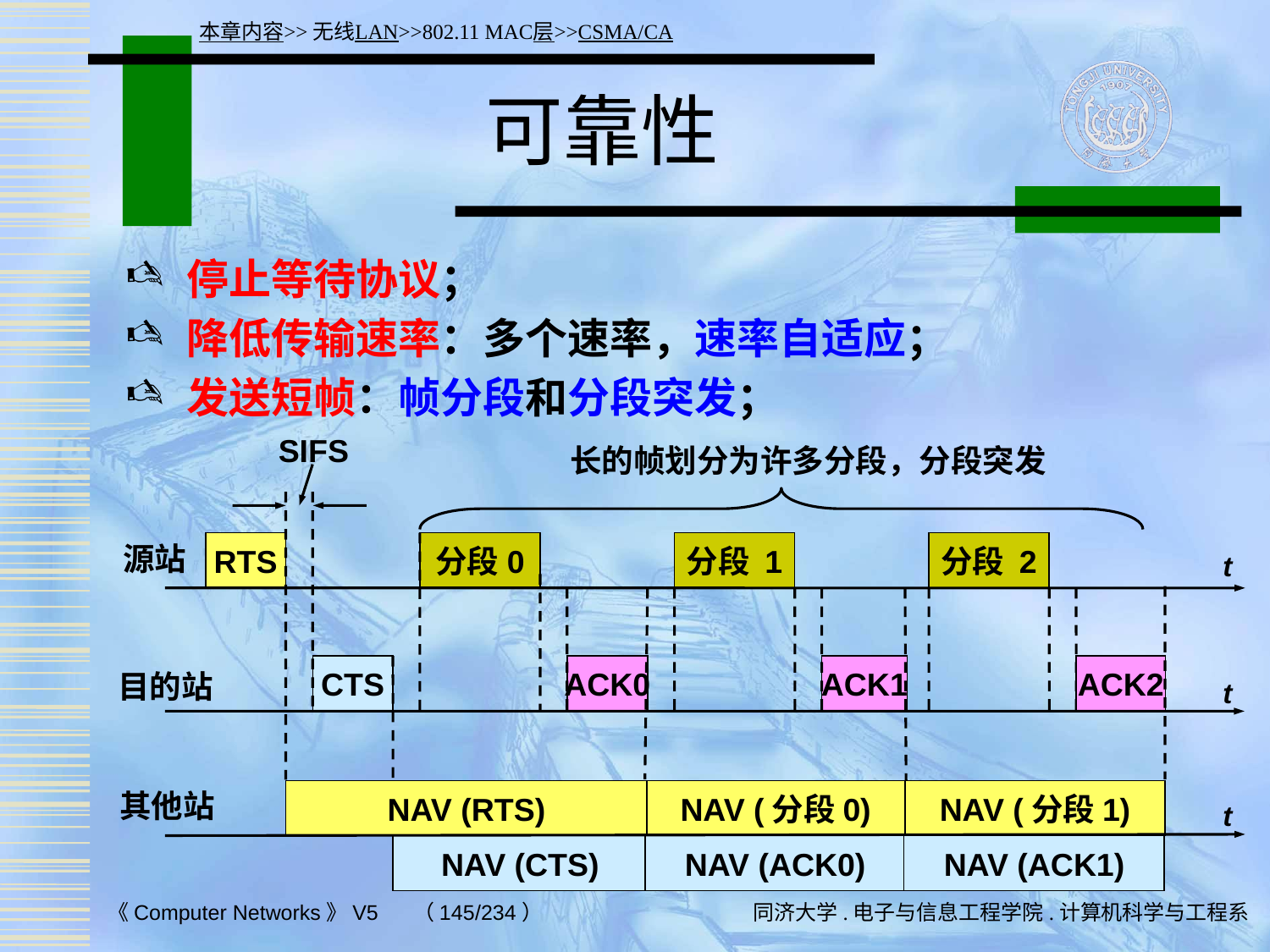

本章内容>>无线LAN>>802.11 MAC层>>CSMA/CA
# 可靠性

停止等待协议；
降低传输速率：多个速率，速率自适应；
发送短帧：帧分段和分段突发；
SIFS
长的帧划分为许多分段，分段突发

源站
RTS
分段 0

分段 1
分段 2
t

CTS

ACK0
ACK1
ACK2
目的站
t

 其他站
NAV (RTS)
NAV (分段0)
NAV (分段1)
t

NAV (CTS)
NAV (ACK0)
NAV (ACK1)